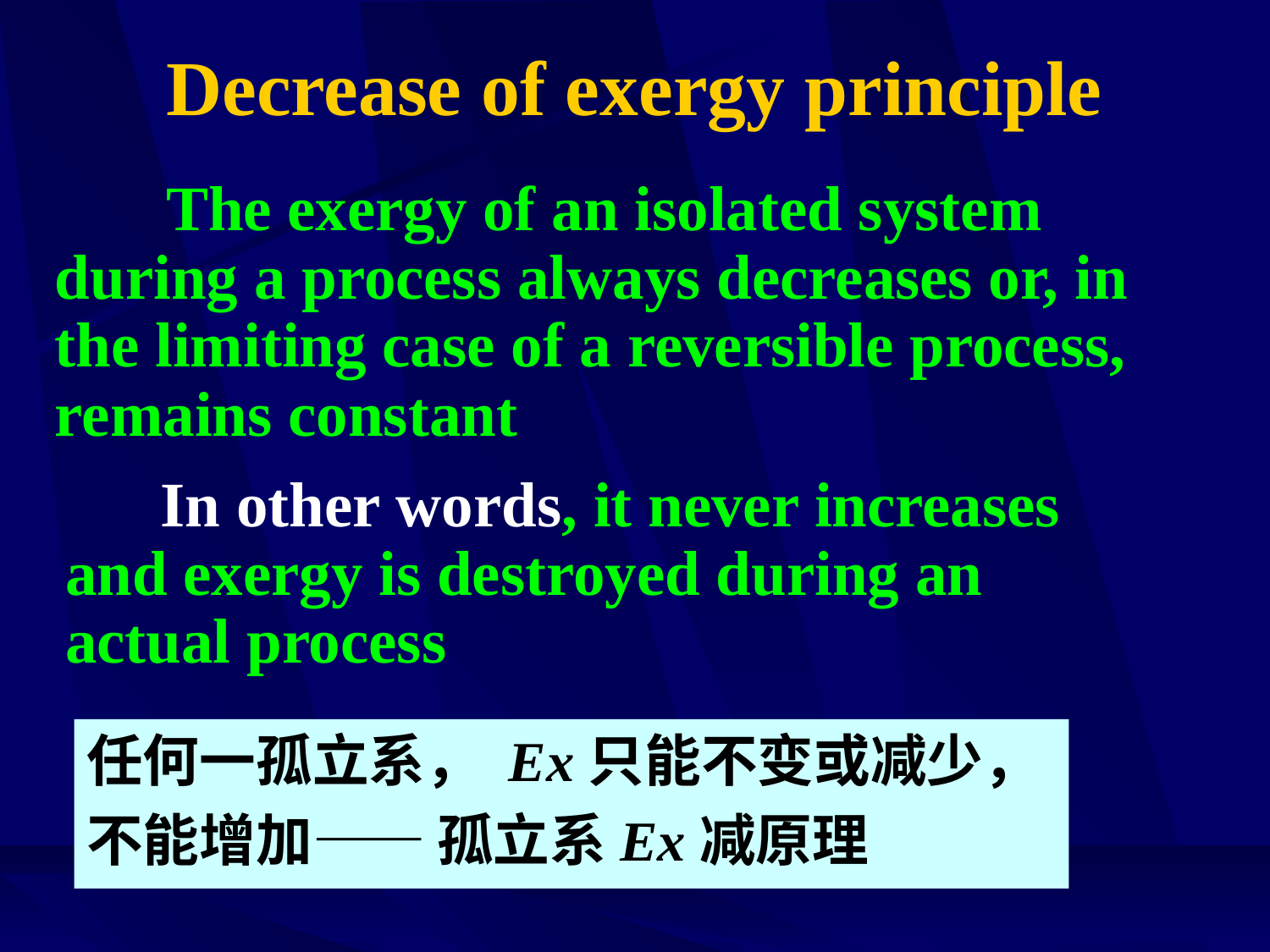

# Decrease of exergy principle
       The exergy of an isolated system during a process always decreases or, in the limiting case of a reversible process, remains constant
      In other words, it never increases and exergy is destroyed during an actual process
任何一孤立系， Ex只能不变或减少，
不能增加—— 孤立系Ex减原理